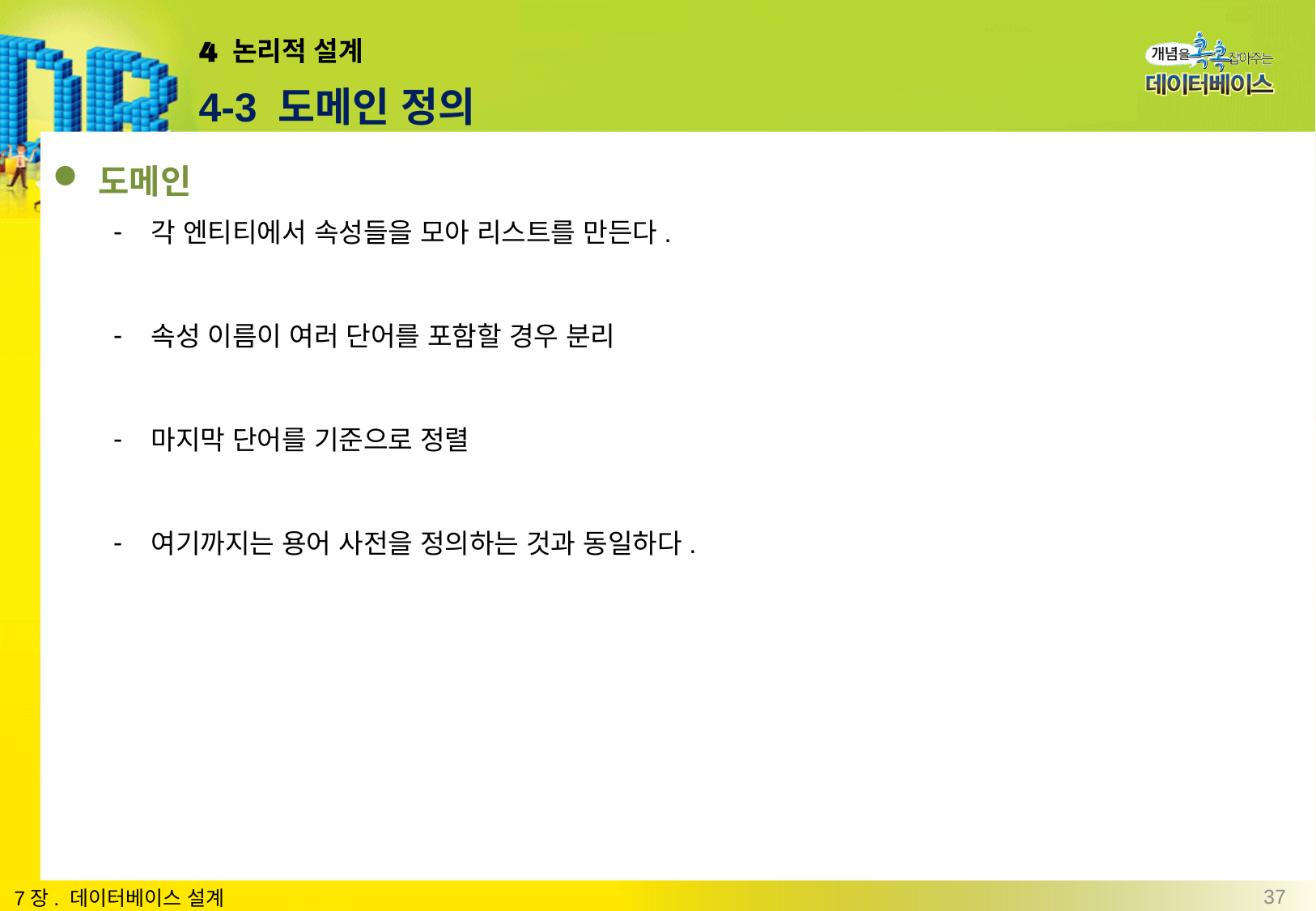

# 4 논리적 설계
4-3 도메인 정의
도메인
각 엔티티에서 속성들을 모아 리스트를 만든다.

속성 이름이 여러 단어를 포함할 경우 분리

마지막 단어를 기준으로 정렬

여기까지는 용어 사전을 정의하는 것과 동일하다.
37